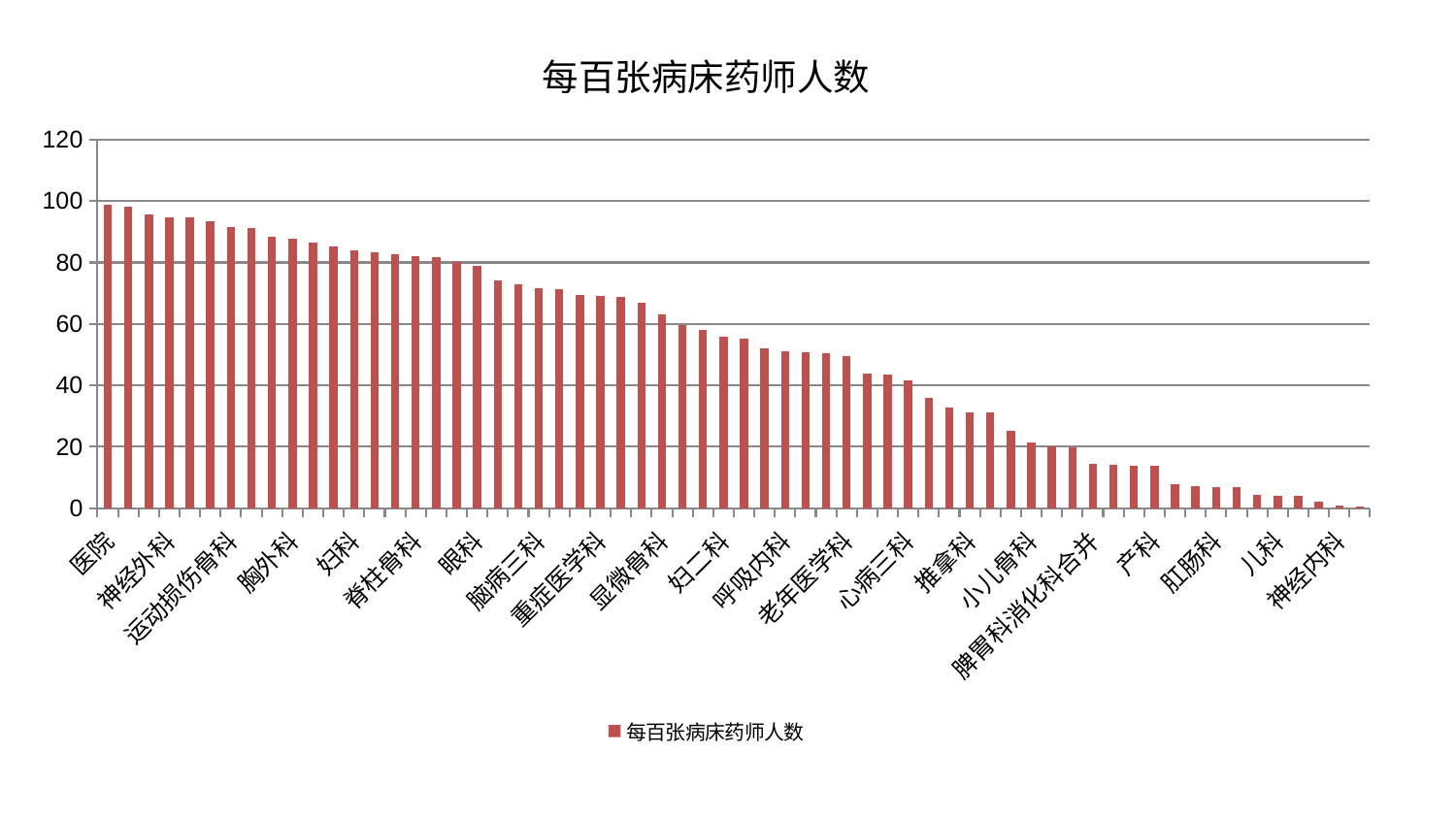

### Chart: 每百张病床药师人数

| Category | 每百张病床药师人数 |
|---|---|
| 医院 | 98.84177364409108 |
| 肝病科 | 98.16500950731783 |
| 消化内科 | 95.68385678776814 |
| 神经外科 | 94.64828693025555 |
| 心病二科 | 94.57594718429509 |
| 美容皮肤科 | 93.33214540015493 |
| 运动损伤骨科 | 91.55840972893128 |
| 西区重症医学科 | 91.22622895083951 |
| 脾胃病科 | 88.29658144819189 |
| 胸外科 | 87.77956143680392 |
| 脑病一科 | 86.35200758702031 |
| 心病一科 | 85.37681794315826 |
| 妇科 | 83.80971329168565 |
| 关节骨科 | 83.2488002693288 |
| 针灸科 | 82.64202698566739 |
| 脊柱骨科 | 82.057196413809 |
| 身心医学科 | 81.7691042648478 |
| 口腔科 | 80.2989777931202 |
| 眼科 | 78.95290469172178 |
| 中医外治中心 | 74.32171792291228 |
| 东区肾病科 | 72.99241653596218 |
| 脑病三科 | 71.57433072314336 |
| 肝胆外科 | 71.35576432629402 |
| 心病四科 | 69.28546071660595 |
| 重症医学科 | 69.09739741404073 |
| 肿瘤内科 | 68.6643670938699 |
| 肾病科 | 66.98448326259454 |
| 显微骨科 | 63.138060135336424 |
| 治未病中心 | 59.71923100768133 |
| 耳鼻喉科 | 57.99910160877448 |
| 妇二科 | 55.831244247484605 |
| 骨科 | 55.25628646199338 |
| 综合内科 | 51.911909688866366 |
| 呼吸内科 | 51.105788620355774 |
| 普通外科 | 50.820340597226 |
| 东区重症医学科 | 50.43159608208634 |
| 老年医学科 | 49.510159179515334 |
| 妇科妇二科合并 | 43.76521112919527 |
| 康复科 | 43.50468876159819 |
| 心病三科 | 41.56153407327072 |
| 风湿病科 | 35.96147350490728 |
| 中医经典科 | 32.8242799200756 |
| 推拿科 | 31.196956662553177 |
| 乳腺甲状腺外科 | 31.144227239040532 |
| 内分泌科 | 25.163966834955296 |
| 小儿骨科 | 21.49747385454248 |
| 肾脏内科 | 20.301257628137947 |
| 周围血管科 | 19.77221426188567 |
| 脾胃科消化科合并 | 14.347290071933404 |
| 血液科 | 14.064925838173249 |
| 微创骨科 | 13.983749430973692 |
| 产科 | 13.963202432332178 |
| 泌尿外科 | 7.9125846862103 |
| 皮肤科 | 7.199160213420486 |
| 肛肠科 | 6.991132471264216 |
| 小儿推拿科 | 6.849108489626188 |
| 创伤骨科 | 4.255692002292966 |
| 儿科 | 4.029498836623113 |
| 男科 | 3.983021673011411 |
| 脑病二科 | 2.190910489718556 |
| 神经内科 | 0.9669277395904174 |
| 心血管内科 | 0.46731723625488275 |
203